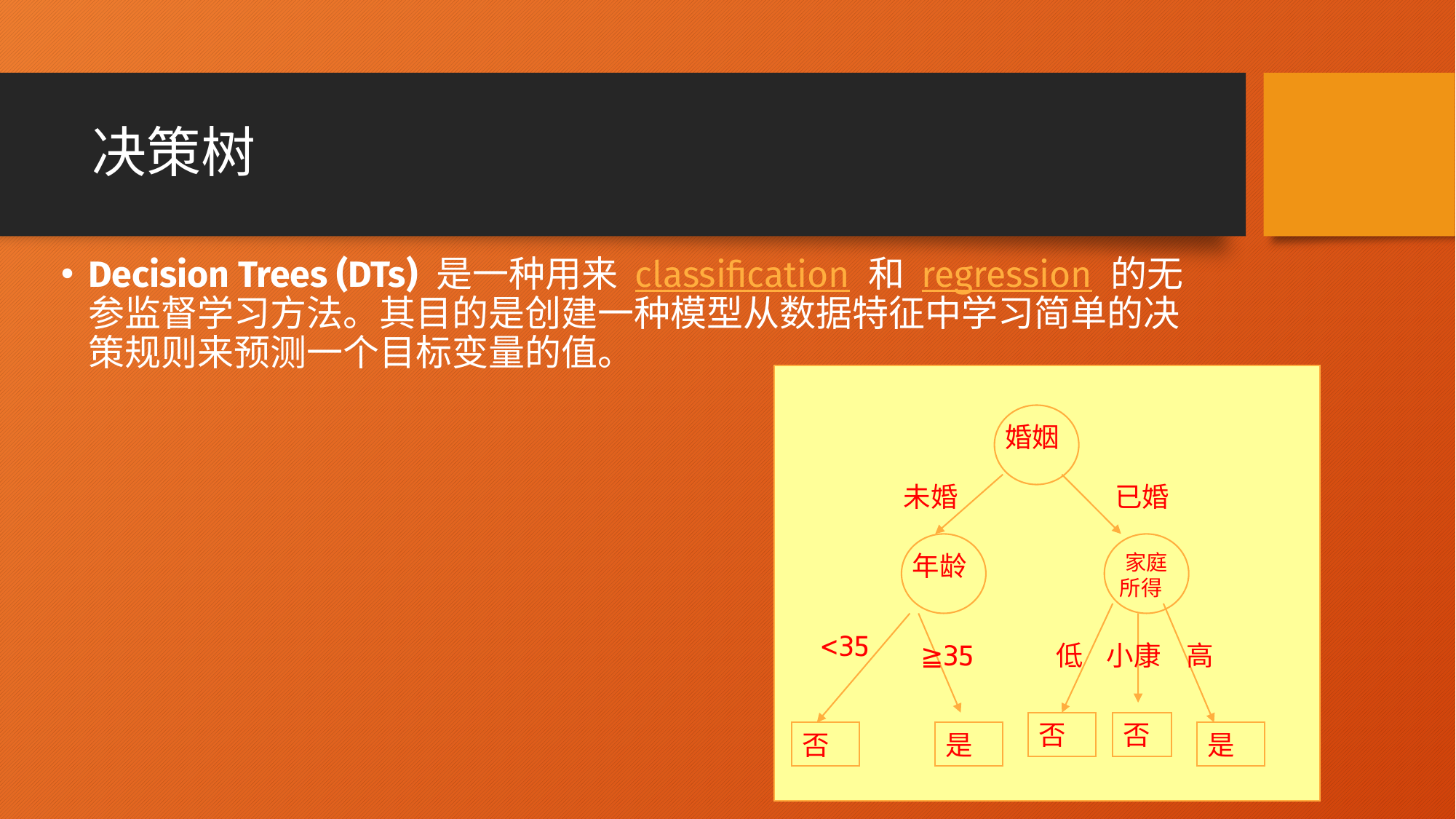

# 决策树
Decision Trees (DTs) 是一种用来 classification 和 regression 的无参监督学习方法。其目的是创建一种模型从数据特征中学习简单的决策规则来预测一个目标变量的值。

婚姻
未婚

已婚

年龄

 家庭
 所得

<35
≧35
低
小康
高
否
否
否
是
是